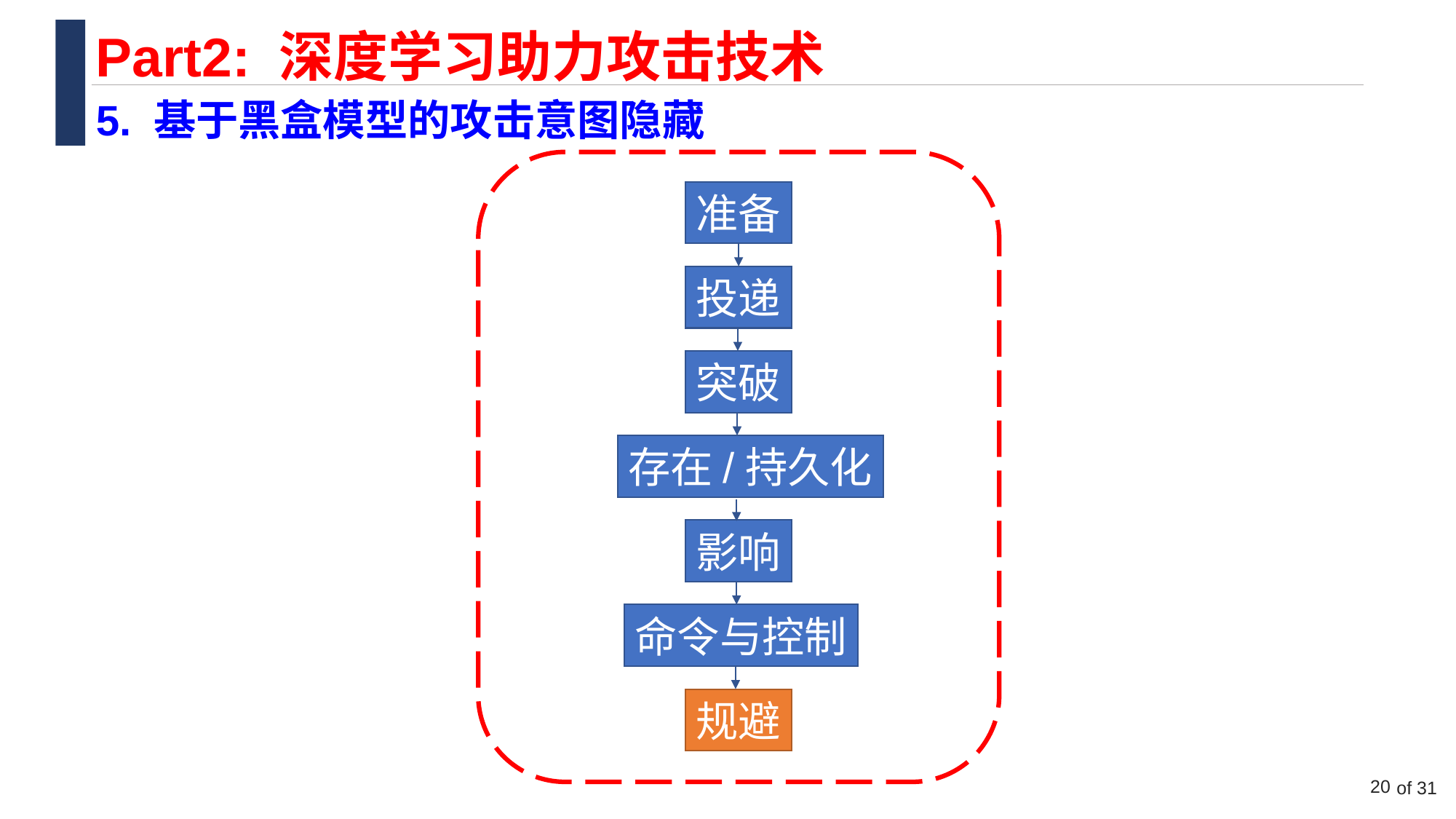

Part2: 深度学习助力攻击技术
5. 基于黑盒模型的攻击意图隐藏

准备
投递
突破
存在/持久化
影响
命令与控制
规避
20